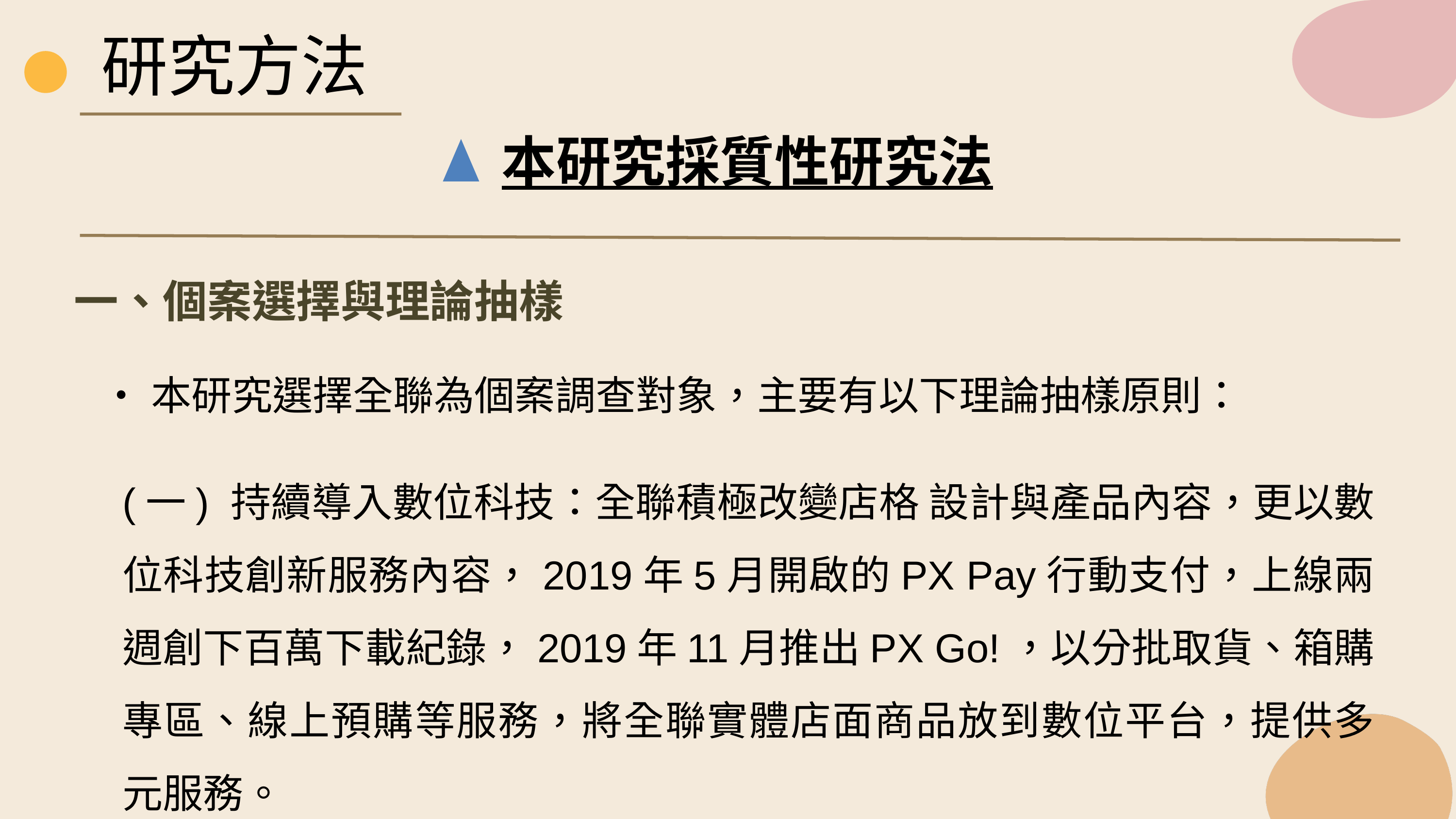

研究方法

本研究採質性研究法

一、個案選擇與理論抽樣
‧本研究選擇全聯為個案調查對象，主要有以下理論抽樣原則：
(一) 持續導入數位科技：全聯積極改變店格 設計與產品內容，更以數位科技創新服務內容，2019年5月開啟的PX Pay行動支付，上線兩週創下百萬下載紀錄，2019年11月推出PX Go!，以分批取貨、箱購專區、線上預購等服務，將全聯實體店面商品放到數位平台，提供多元服務。